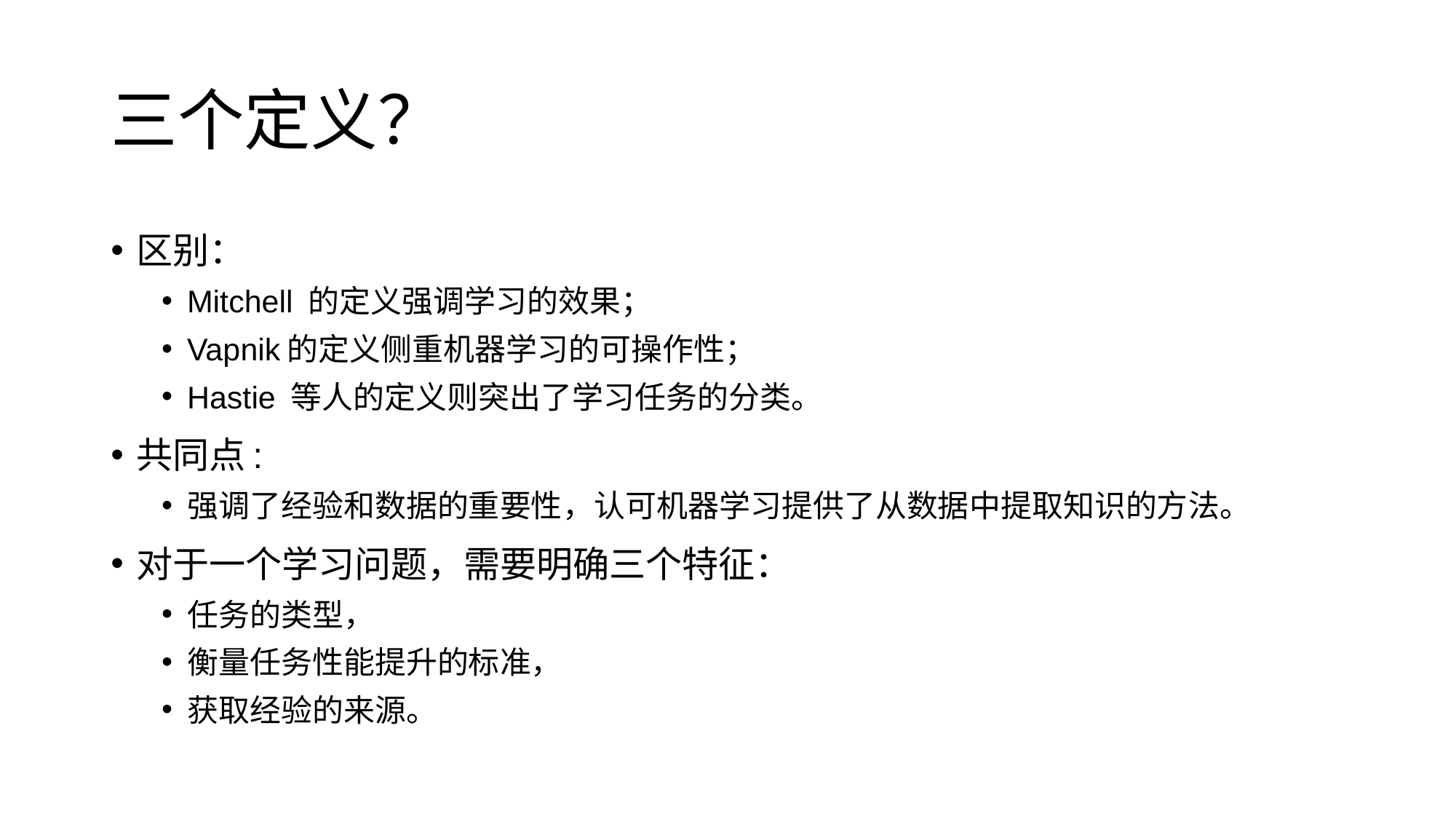

# 三个定义？
区别：
Mitchell 的定义强调学习的效果；
Vapnik的定义侧重机器学习的可操作性；
Hastie 等人的定义则突出了学习任务的分类。
共同点:
强调了经验和数据的重要性，认可机器学习提供了从数据中提取知识的方法。
对于一个学习问题，需要明确三个特征：
任务的类型，
衡量任务性能提升的标准，
获取经验的来源。